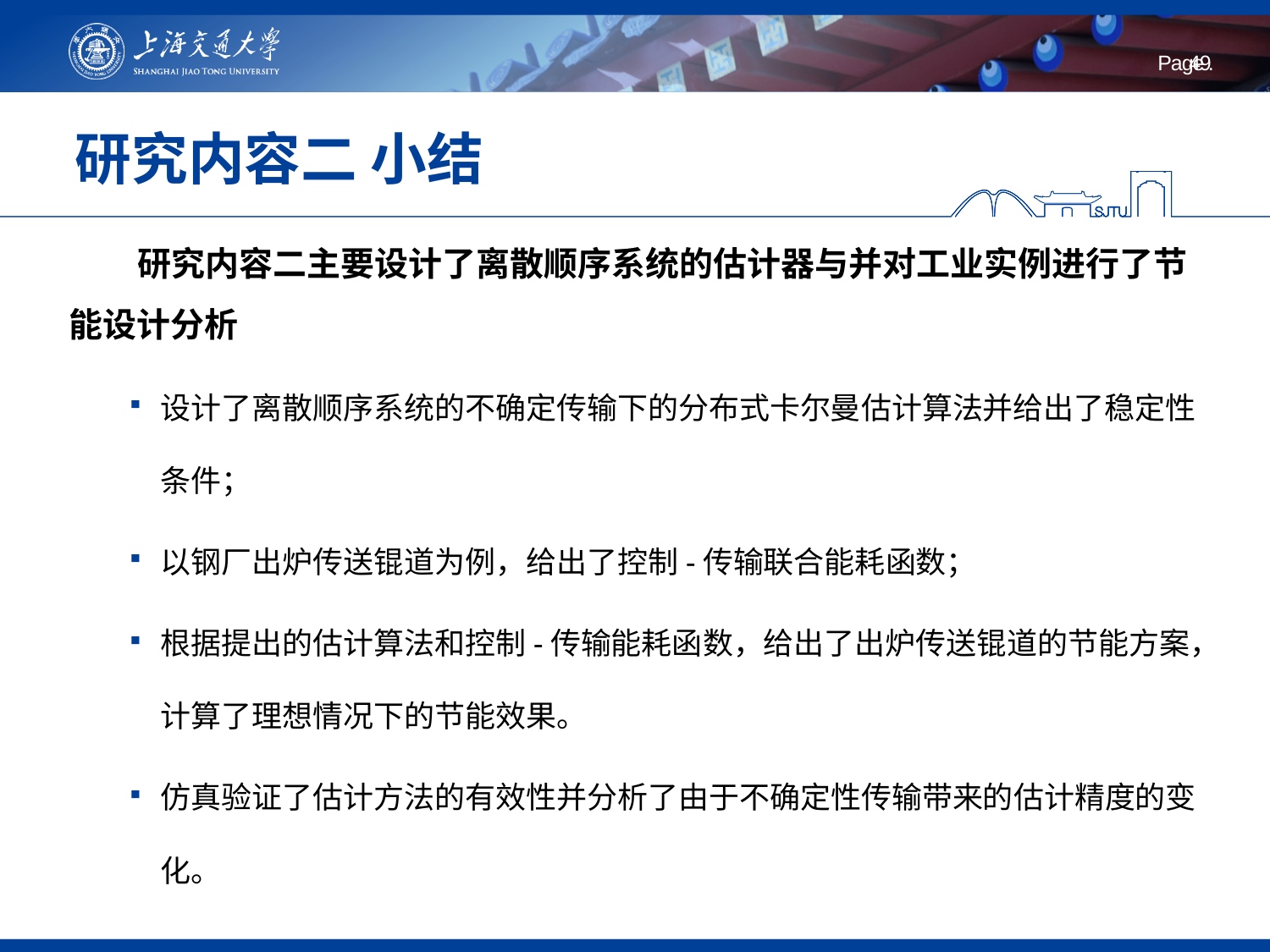

# 研究内容二 小结
        研究内容二主要设计了离散顺序系统的估计器与并对工业实例进行了节能设计分析
设计了离散顺序系统的不确定传输下的分布式卡尔曼估计算法并给出了稳定性条件；
以钢厂出炉传送锟道为例，给出了控制-传输联合能耗函数；
根据提出的估计算法和控制-传输能耗函数，给出了出炉传送锟道的节能方案，计算了理想情况下的节能效果。
仿真验证了估计方法的有效性并分析了由于不确定性传输带来的估计精度的变化。